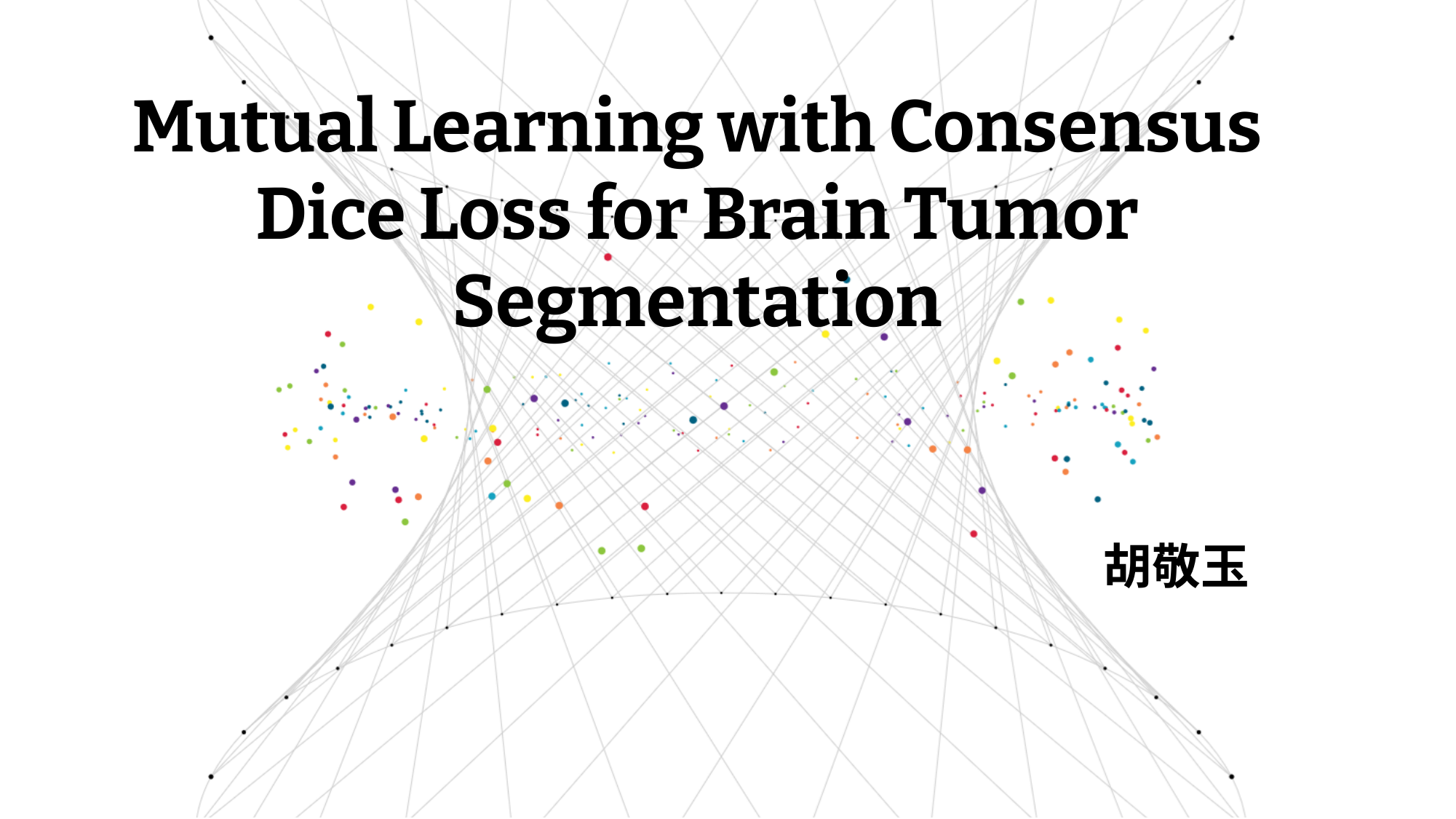

Mutual Learning with Consensus Dice Loss for Brain Tumor Segmentation
    胡敬玉